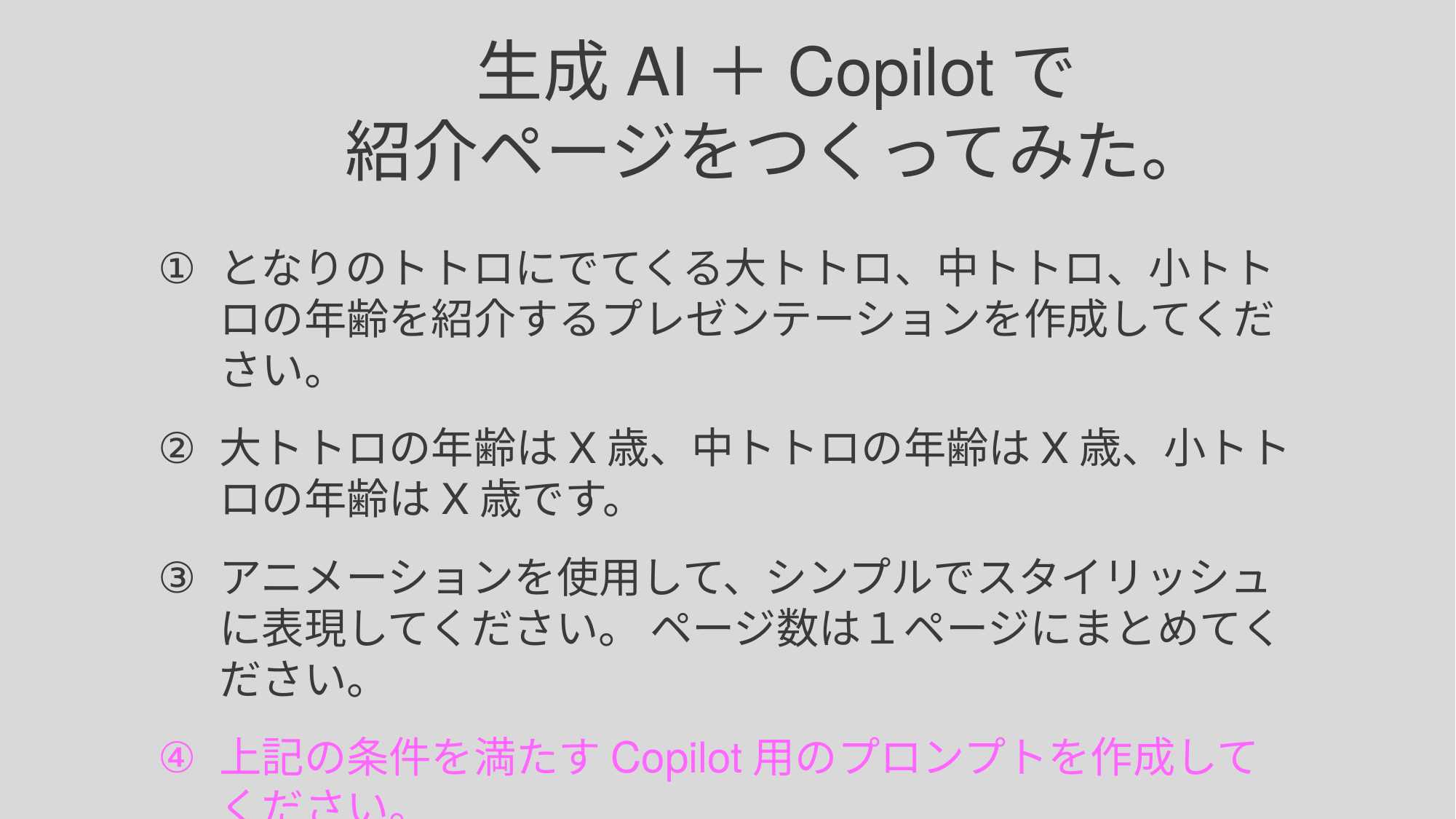

生成AI＋Copilotで
紹介ページをつくってみた。
となりのトトロにでてくる大トトロ、中トトロ、小トトロの年齢を紹介するプレゼンテーションを作成してください。
大トトロの年齢はX歳、中トトロの年齢はX歳、小トトロの年齢はX歳です。
アニメーションを使用して、シンプルでスタイリッシュに表現してください。 ページ数は１ページにまとめてください。
上記の条件を満たすCopilot用のプロンプトを作成してください。
→生成されたプロンプトをCopilotに入力